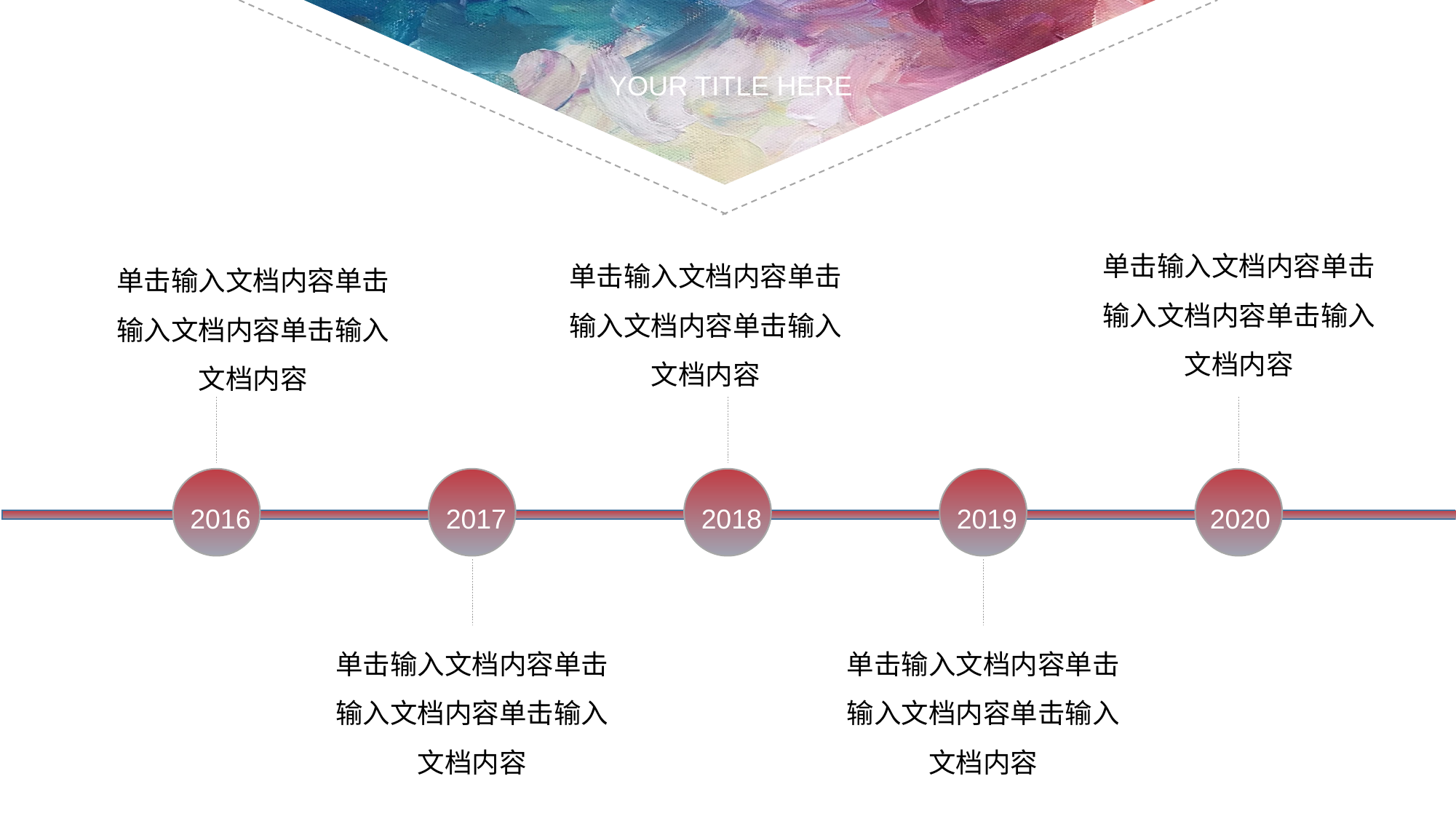

YOUR TITLE HERE
单击输入文档内容单击输入文档内容单击输入文档内容
单击输入文档内容单击输入文档内容单击输入文档内容
单击输入文档内容单击输入文档内容单击输入文档内容

2016

2018

2020

2017

2019

单击输入文档内容单击输入文档内容单击输入文档内容

单击输入文档内容单击输入文档内容单击输入文档内容